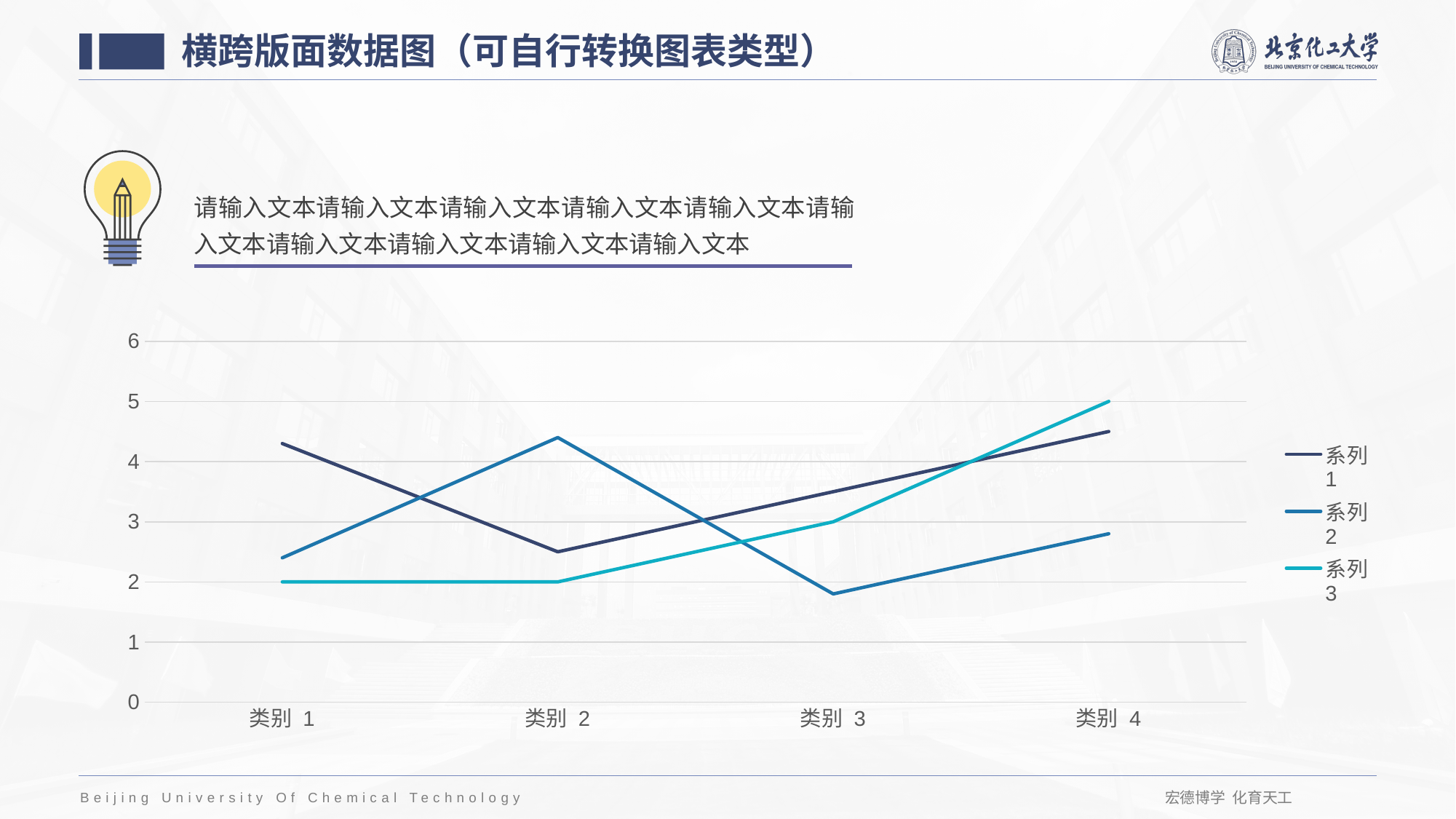

横跨版面数据图（可自行转换图表类型）

请输入文本请输入文本请输入文本请输入文本请输入文本请输入文本请输入文本请输入文本请输入文本请输入文本

### Chart

| Category | 系列 1 | 系列 2 | 系列 3 |
|---|---|---|---|
| 类别 1 | 4.3 | 2.4 | 2.0 |
| 类别 2 | 2.5 | 4.4 | 2.0 |
| 类别 3 | 3.5 | 1.8 | 3.0 |
| 类别 4 | 4.5 | 2.8 | 5.0 |